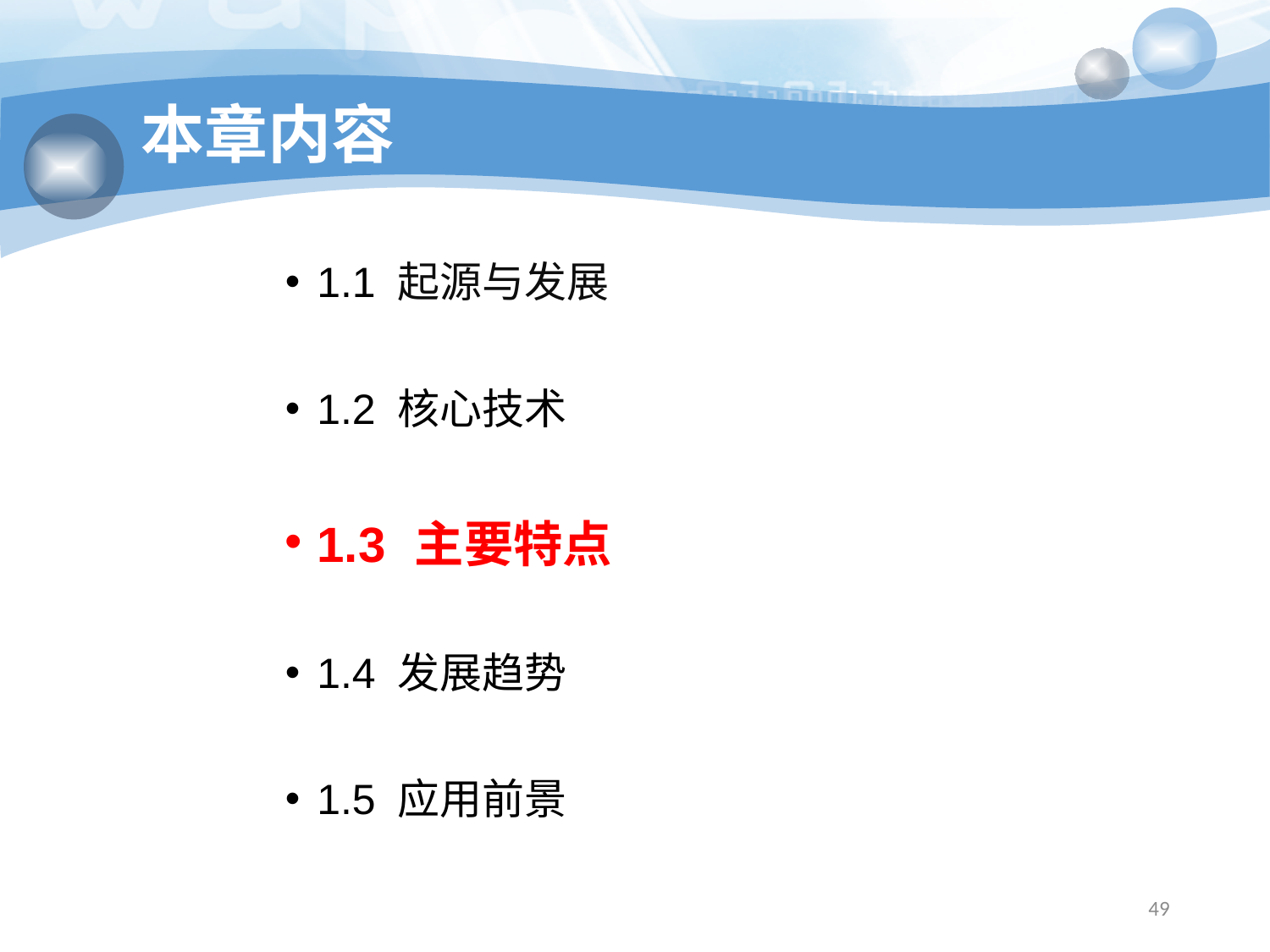

# 本章内容
1.1 起源与发展

1.2 核心技术

1.3 主要特点

1.4 发展趋势

1.5 应用前景

49